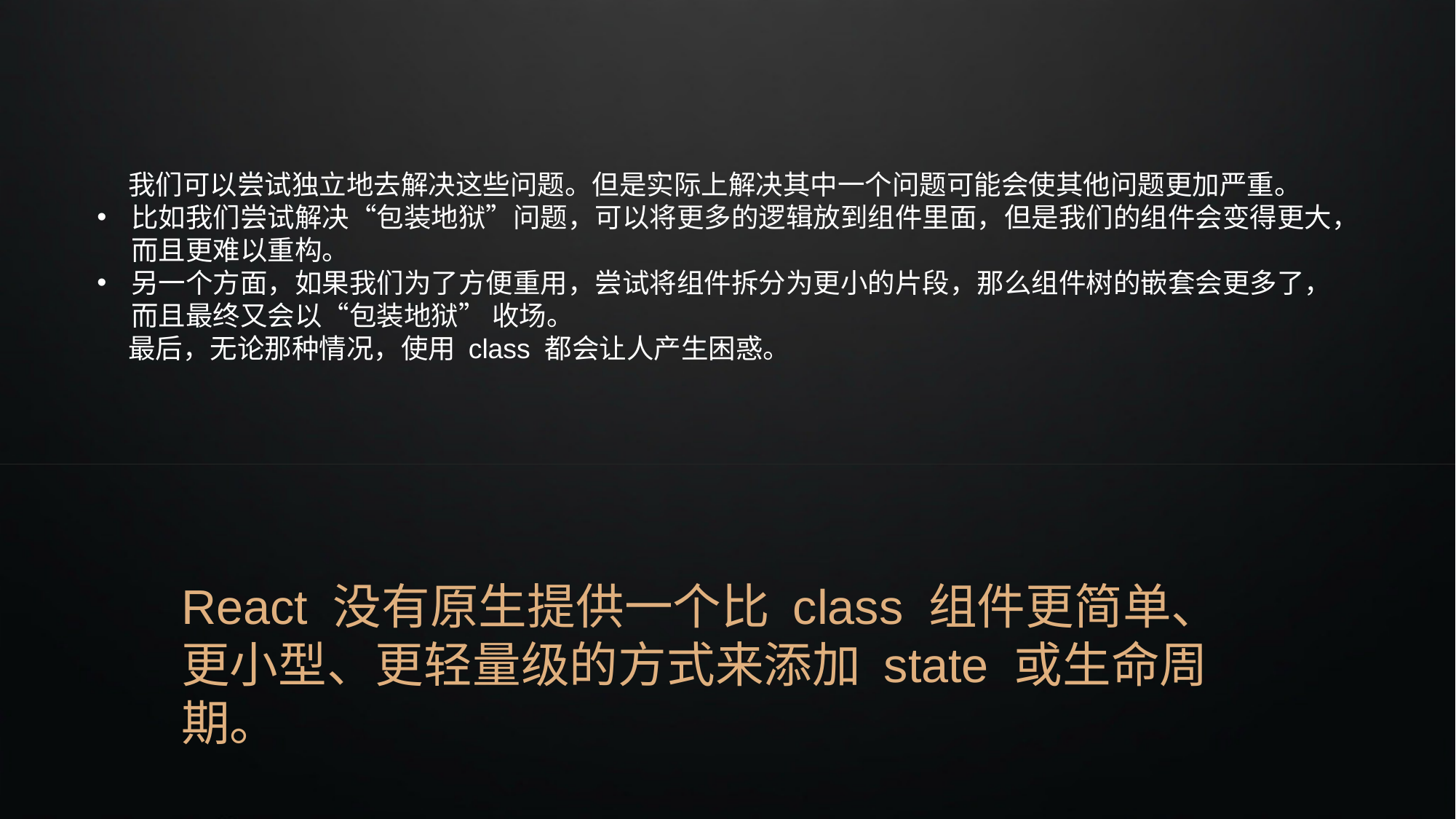

我们可以尝试独立地去解决这些问题。但是实际上解决其中一个问题可能会使其他问题更加严重。
比如我们尝试解决“包装地狱”问题，可以将更多的逻辑放到组件里面，但是我们的组件会变得更大，而且更难以重构。
另一个方面，如果我们为了方便重用，尝试将组件拆分为更小的片段，那么组件树的嵌套会更多了，而且最终又会以“包装地狱” 收场。
    最后，无论那种情况，使用 class 都会让人产生困惑。
React 没有原生提供一个比 class 组件更简单、更小型、更轻量级的方式来添加 state 或生命周期。